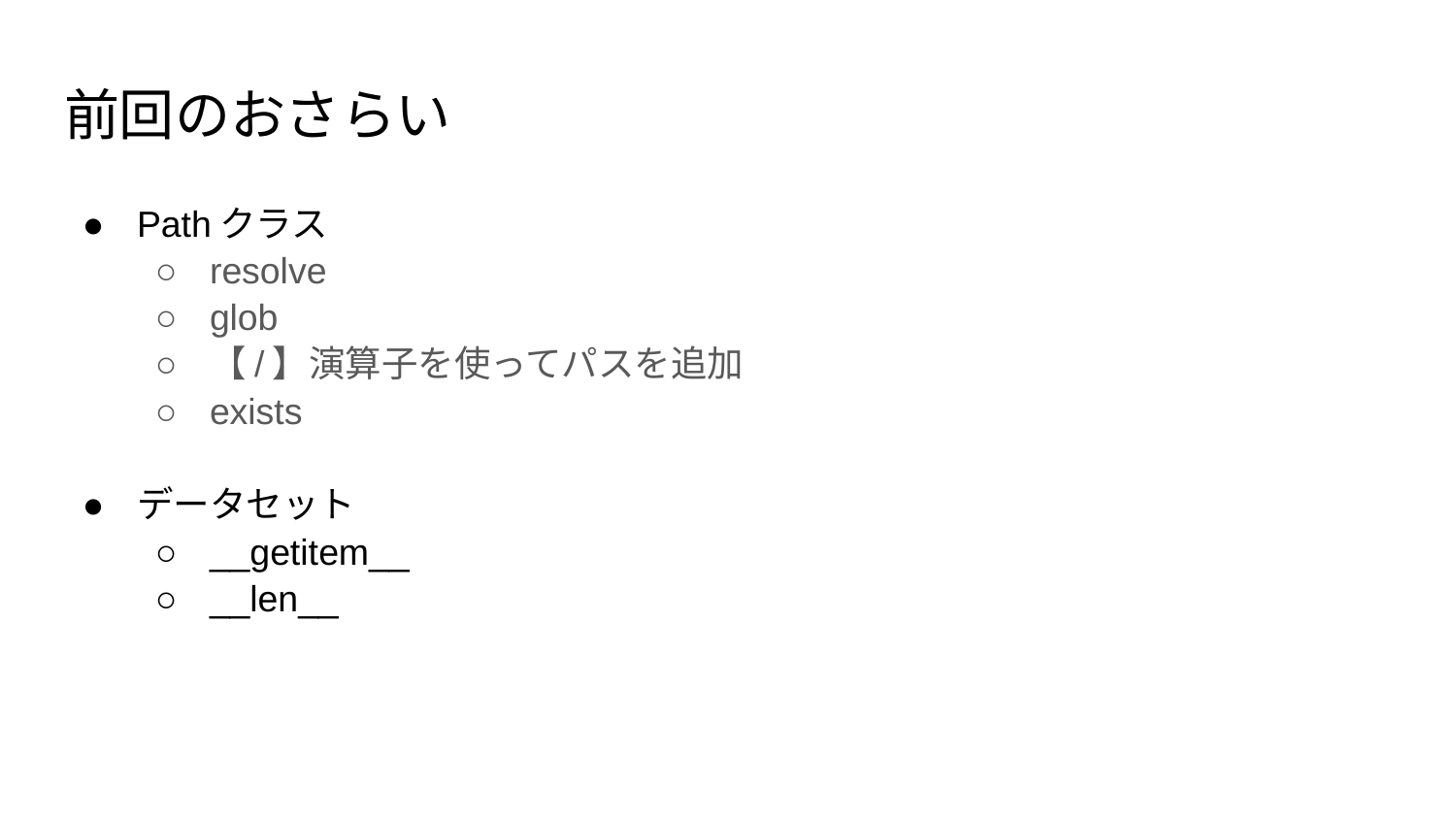

# 前回のおさらい
Pathクラス
resolve
glob
【/】演算子を使ってパスを追加
exists
データセット
__getitem__
__len__